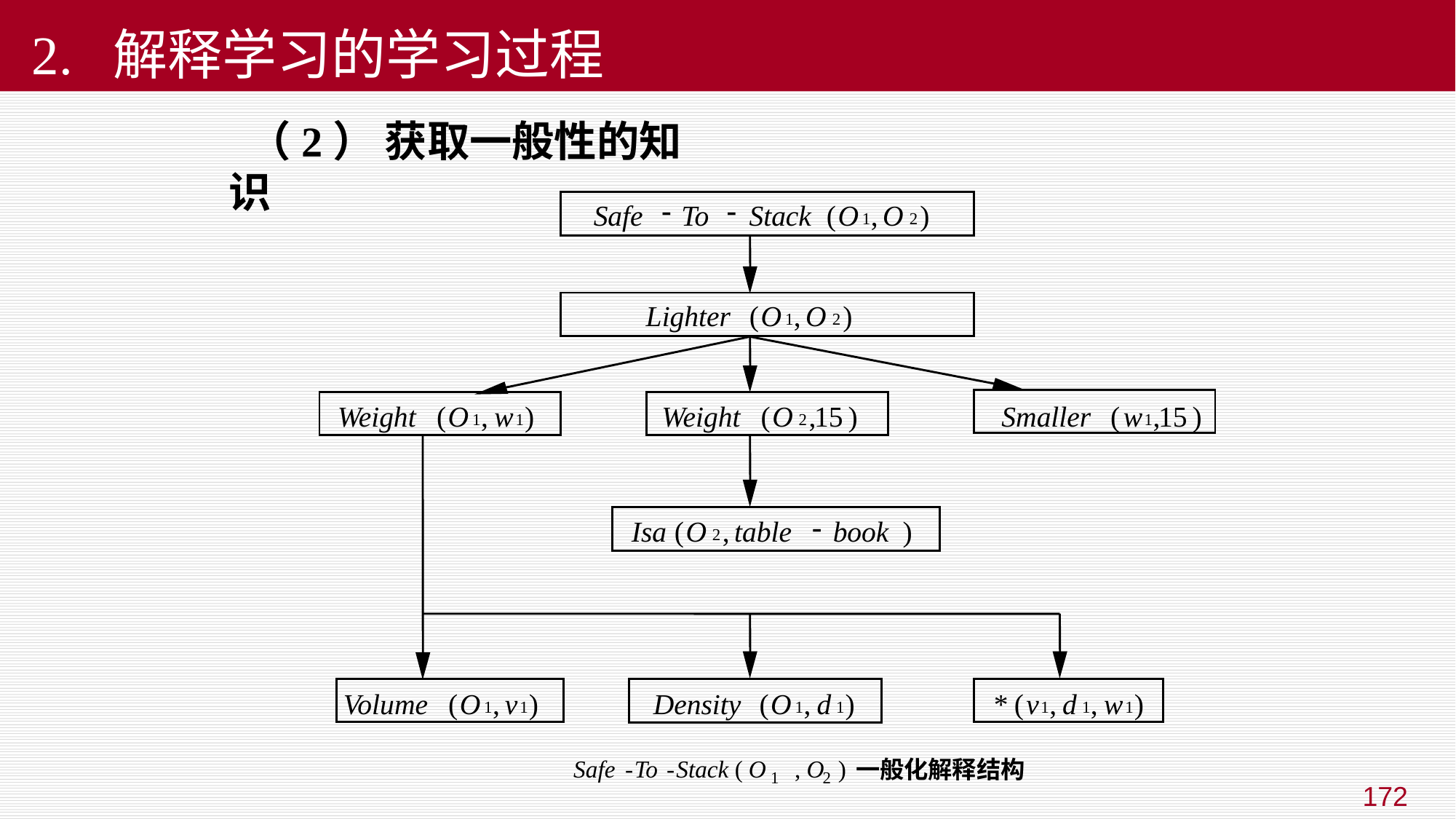

# 2.  解释学习的学习过程
 （2） 获取一般性的知识

−
−
Safe
To
Stack
(
O
,
O
)
1
2

Lighter
(
O
,
O
)
1
2

Weight
(
O
,
w
)
1
1
Weight
(
O
,
15
)
2
Smaller
(
w
,
15
)
1

−
Isa
(
O
,
table
book
)
2

Volume
(
O
,
v
)
1
1
Density
(
O
,
d
)
1
1
*
(
v
,
d
,
w
)
1
1
1

Safe
-
To
-
Stack ( O
, O
)
一般化解释结构
1
2
172